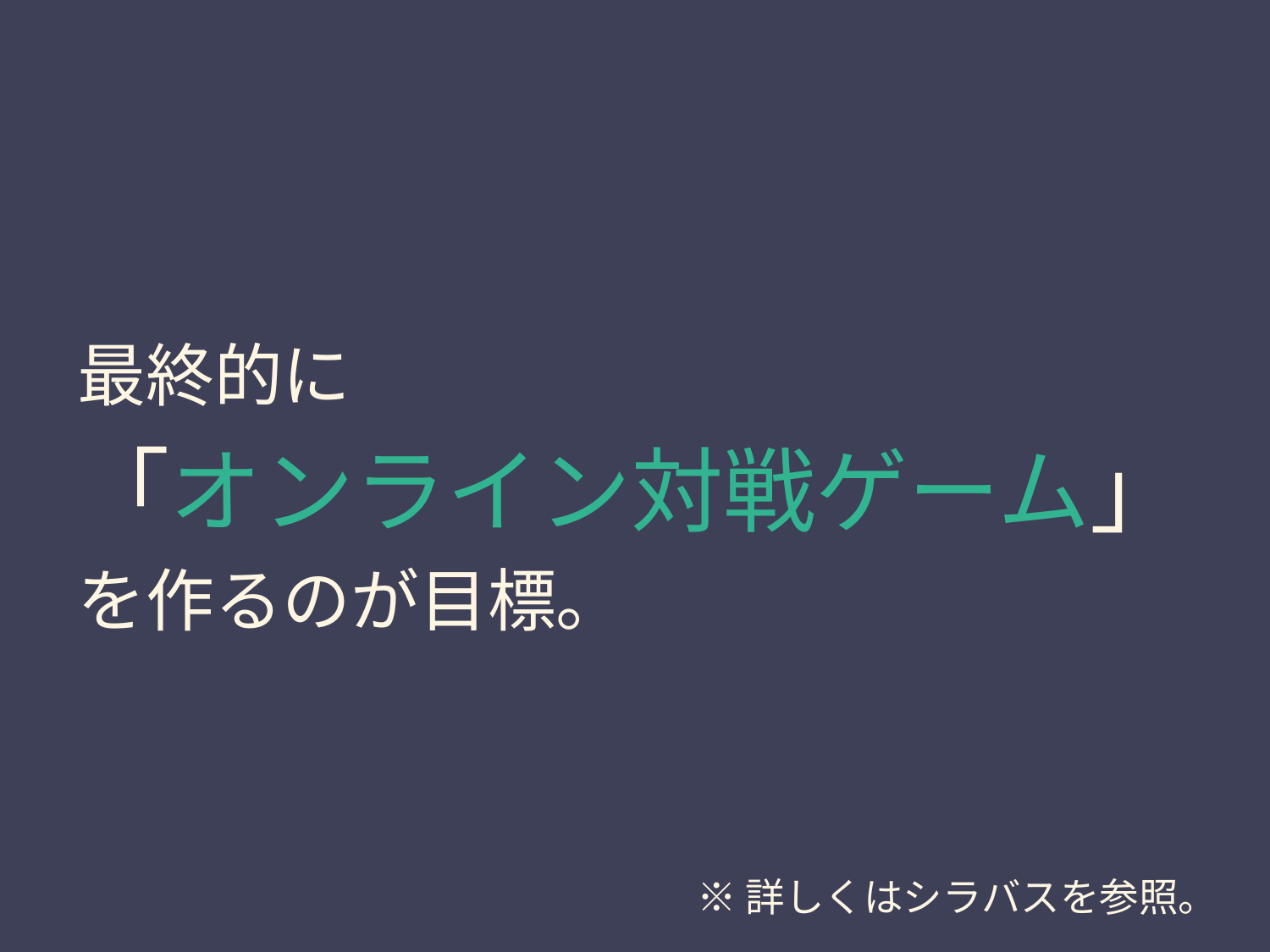

最終的に
「オンライン対戦ゲーム」
を作るのが目標。
※詳しくはシラバスを参照。